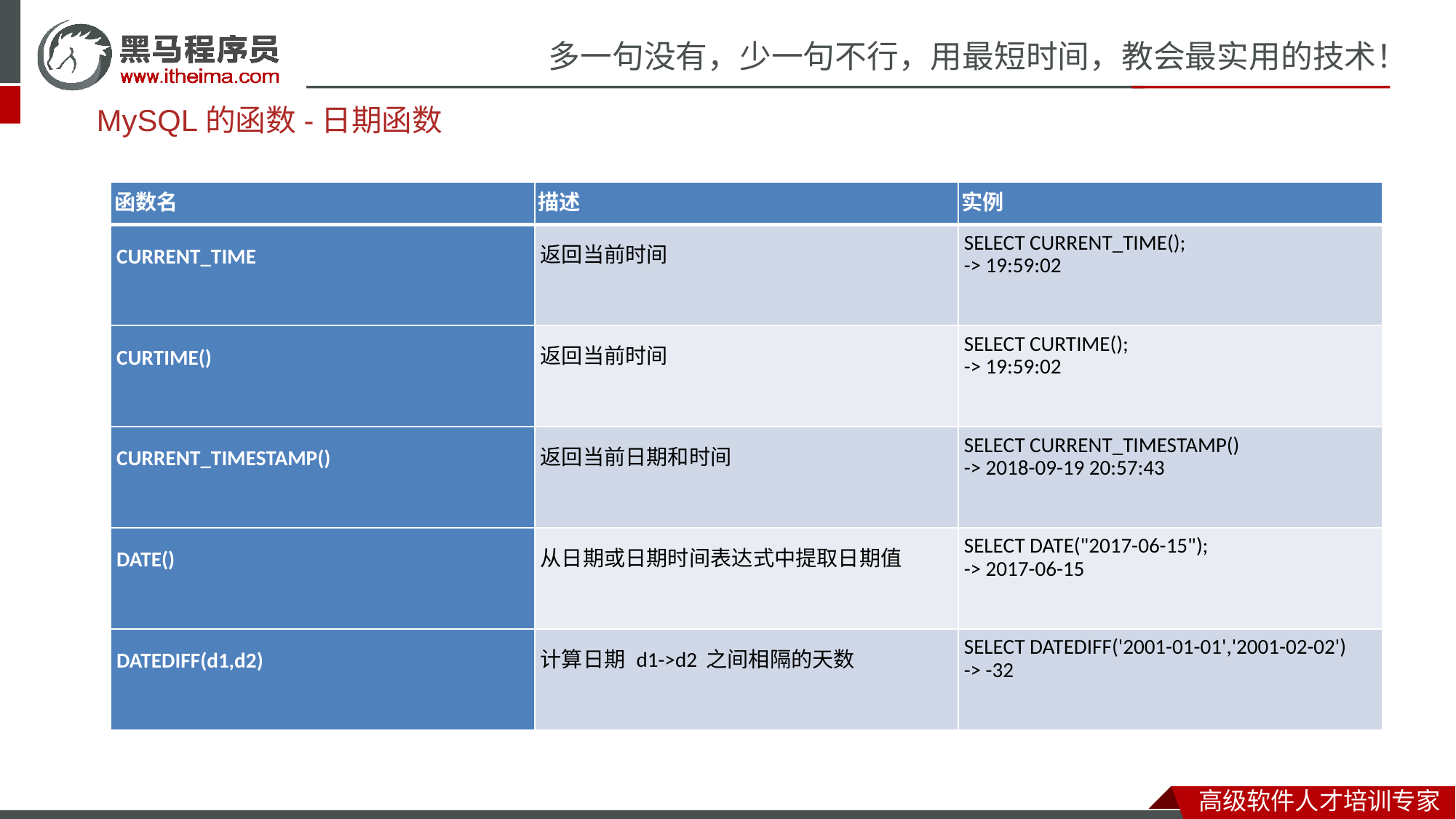

MySQL的函数-日期函数
| 函数名 | 描述 | 实例 |
| --- | --- | --- |
| CURRENT\_TIME | 返回当前时间 | SELECT CURRENT\_TIME(); -> 19:59:02 |
| CURTIME() | 返回当前时间 | SELECT CURTIME(); -> 19:59:02 |
| CURRENT\_TIMESTAMP() | 返回当前日期和时间 | SELECT CURRENT\_TIMESTAMP() -> 2018-09-19 20:57:43 |
| DATE() | 从日期或日期时间表达式中提取日期值 | SELECT DATE("2017-06-15"); -> 2017-06-15 |
| DATEDIFF(d1,d2) | 计算日期 d1->d2 之间相隔的天数 | SELECT DATEDIFF('2001-01-01','2001-02-02') -> -32 |